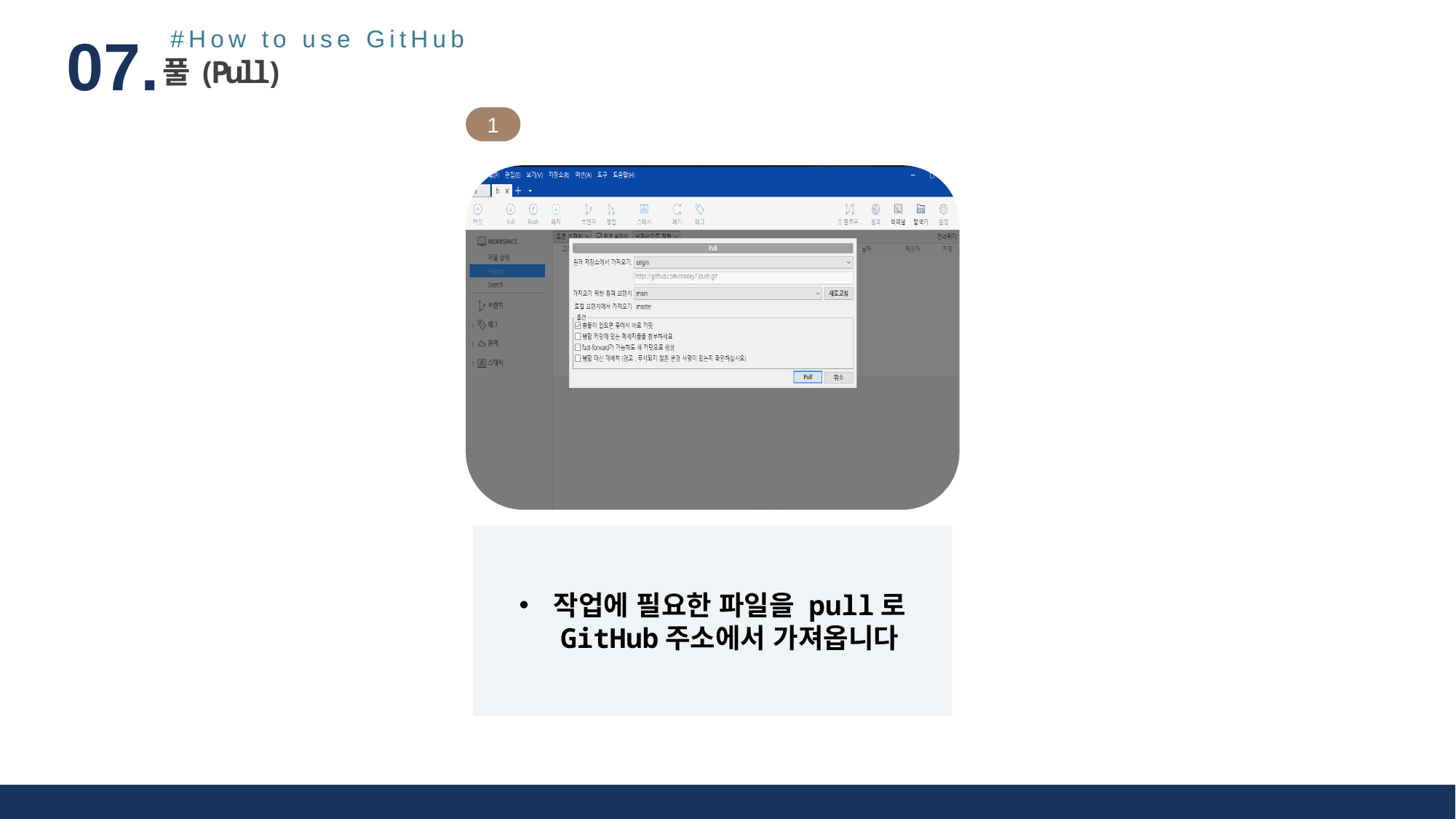

#How to use GitHub
07.
풀(Pull)
1

작업에 필요한 파일을 pull로 GitHub주소에서 가져옵니다